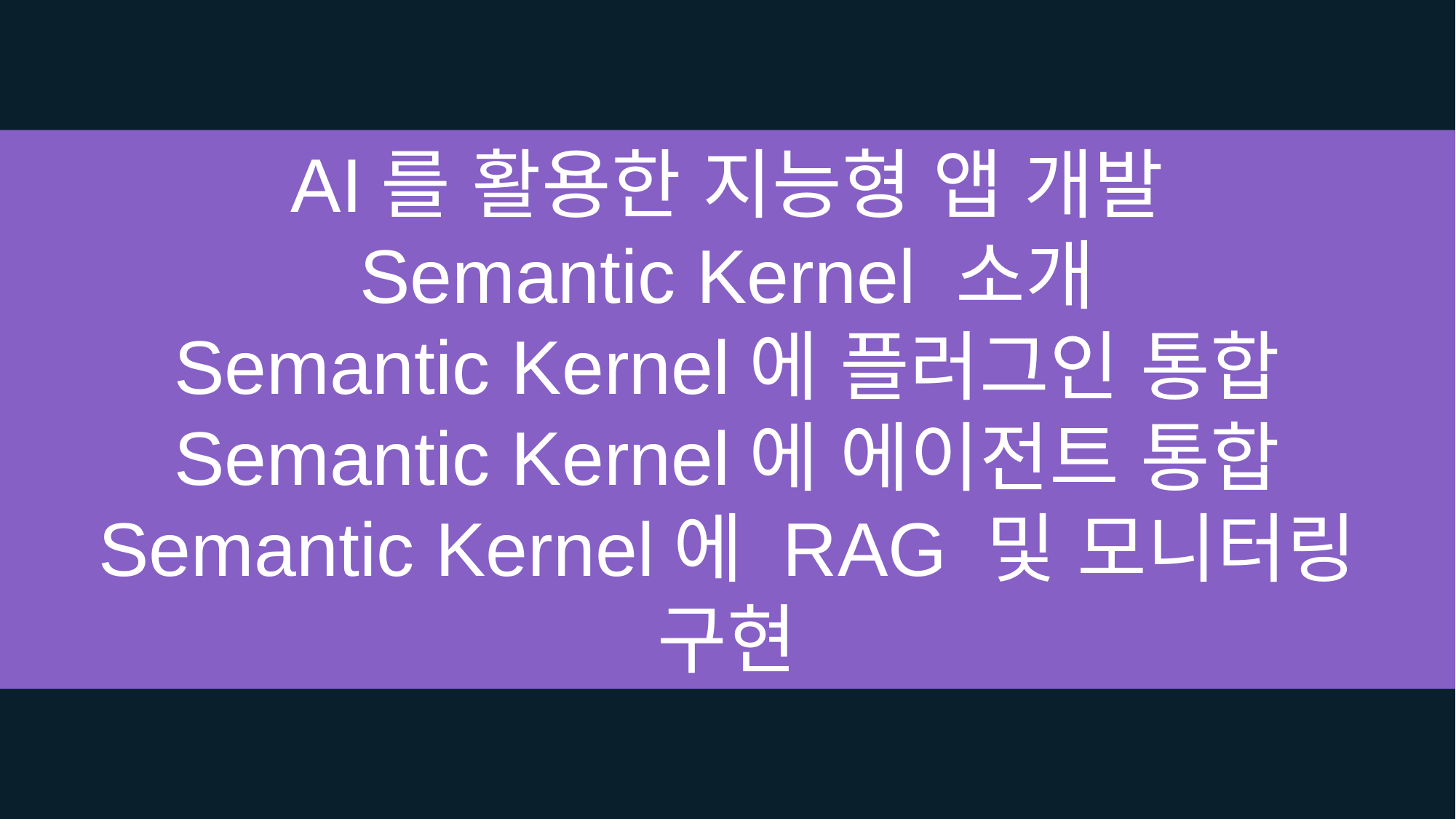

AI를 활용한 지능형 앱 개발
Semantic Kernel 소개
Semantic Kernel에 플러그인 통합
Semantic Kernel에 에이전트 통합
Semantic Kernel에 RAG 및 모니터링 구현